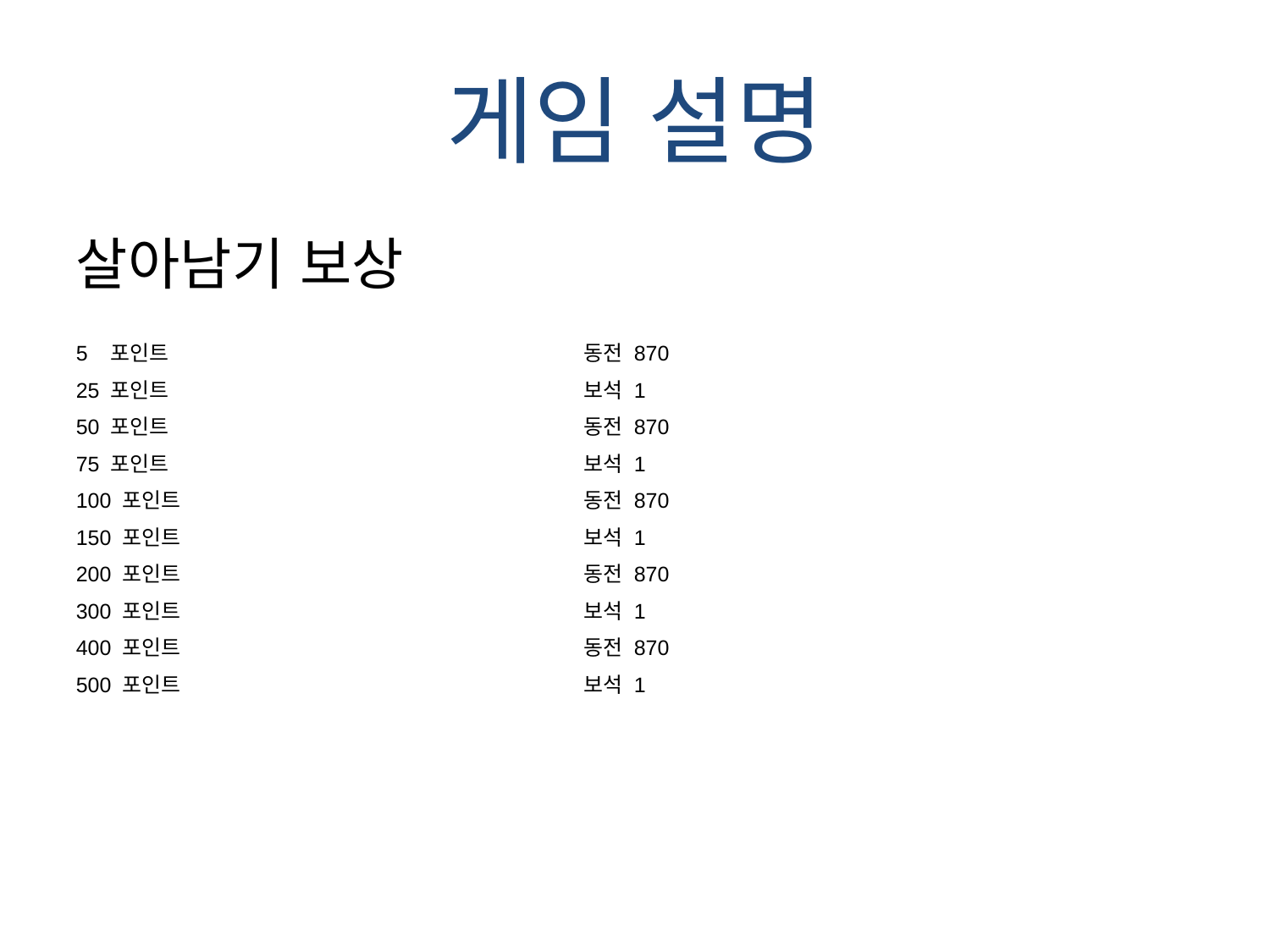

# 게임 설명
살아남기 보상

5   포인트 				동전 870
25 포인트 				보석 1
50 포인트 				동전 870
75 포인트				보석 1
100 포인트				동전 870
150 포인트				보석 1
200 포인트				동전 870
300 포인트				보석 1
400 포인트				동전 870
500 포인트				보석 1